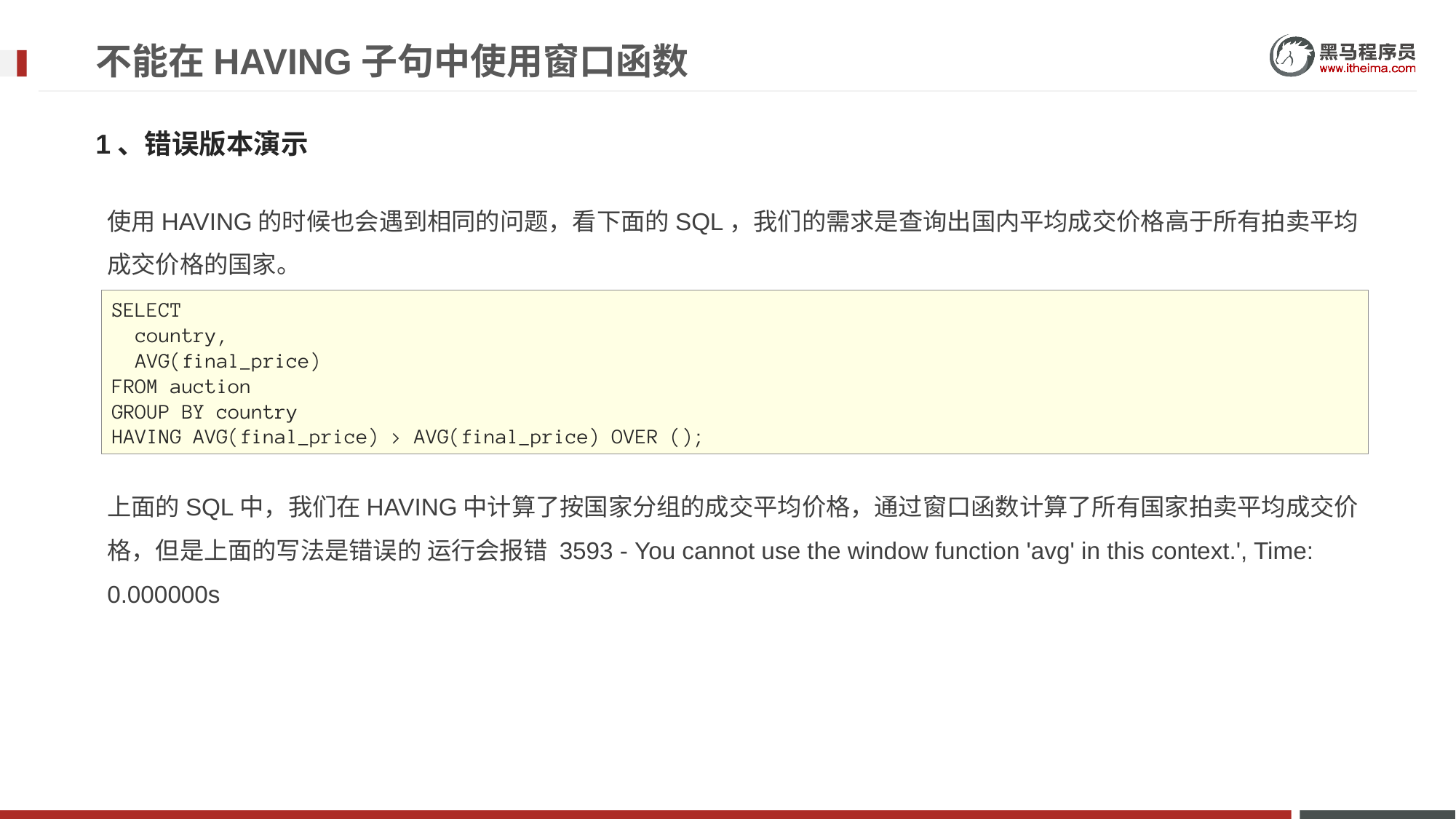

# 不能在HAVING子句中使用窗口函数
1、错误版本演示
使用HAVING的时候也会遇到相同的问题，看下面的SQL，我们的需求是查询出国内平均成交价格高于所有拍卖平均成交价格的国家。

上面的SQL中，我们在HAVING中计算了按国家分组的成交平均价格，通过窗口函数计算了所有国家拍卖平均成交价格，但是上面的写法是错误的 运行会报错 3593 - You cannot use the window function 'avg' in this context.', Time: 0.000000s
SELECT
  country,
  AVG(final_price)
FROM auction
GROUP BY country
HAVING AVG(final_price) > AVG(final_price) OVER ();